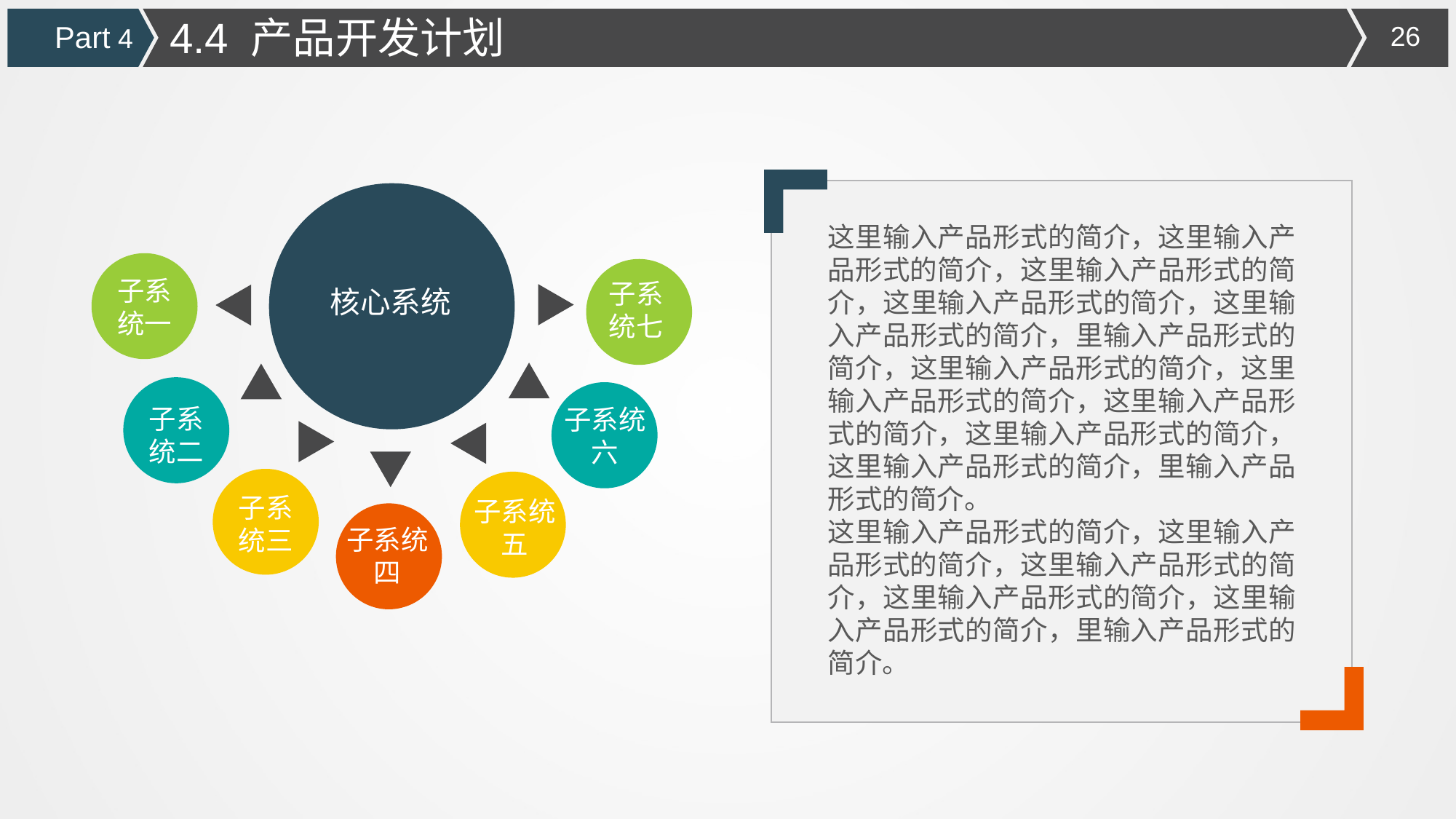

4.4 产品开发计划
Part 4

核心系统
这里输入产品形式的简介，这里输入产品形式的简介，这里输入产品形式的简介，这里输入产品形式的简介，这里输入产品形式的简介，里输入产品形式的简介，这里输入产品形式的简介，这里输入产品形式的简介，这里输入产品形式的简介，这里输入产品形式的简介，这里输入产品形式的简介，里输入产品形式的简介。
这里输入产品形式的简介，这里输入产品形式的简介，这里输入产品形式的简介，这里输入产品形式的简介，这里输入产品形式的简介，里输入产品形式的简介。

子系统一

子系统七

子系统二

子系统六

子系统三

子系统五

子系统四